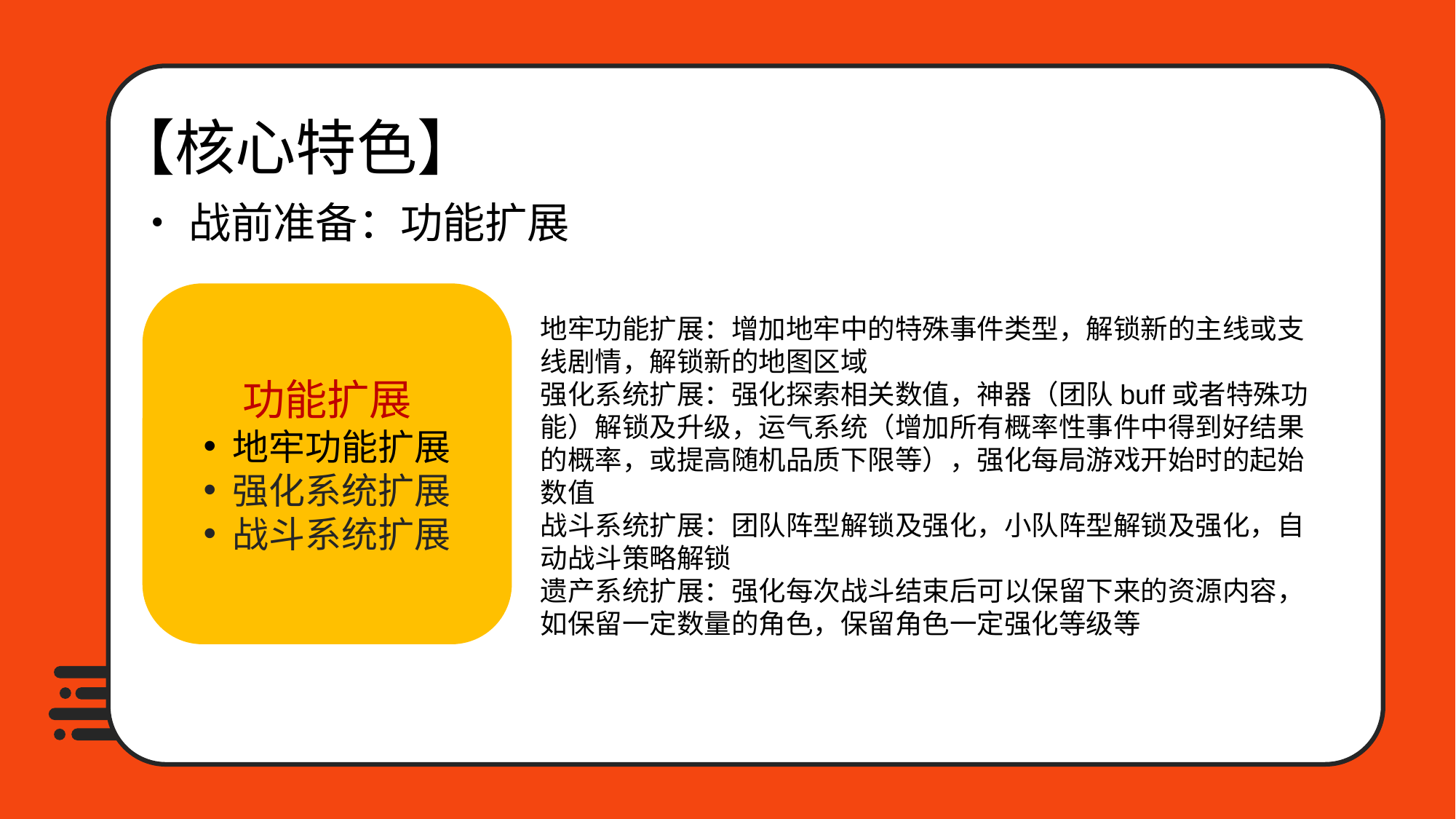

【核心特色】
•战前准备：功能扩展

功能扩展
地牢功能扩展
强化系统扩展
战斗系统扩展
地牢功能扩展：增加地牢中的特殊事件类型，解锁新的主线或支线剧情，解锁新的地图区域
强化系统扩展：强化探索相关数值，神器（团队buff或者特殊功能）解锁及升级，运气系统（增加所有概率性事件中得到好结果的概率，或提高随机品质下限等），强化每局游戏开始时的起始数值
战斗系统扩展：团队阵型解锁及强化，小队阵型解锁及强化，自动战斗策略解锁
遗产系统扩展：强化每次战斗结束后可以保留下来的资源内容，如保留一定数量的角色，保留角色一定强化等级等